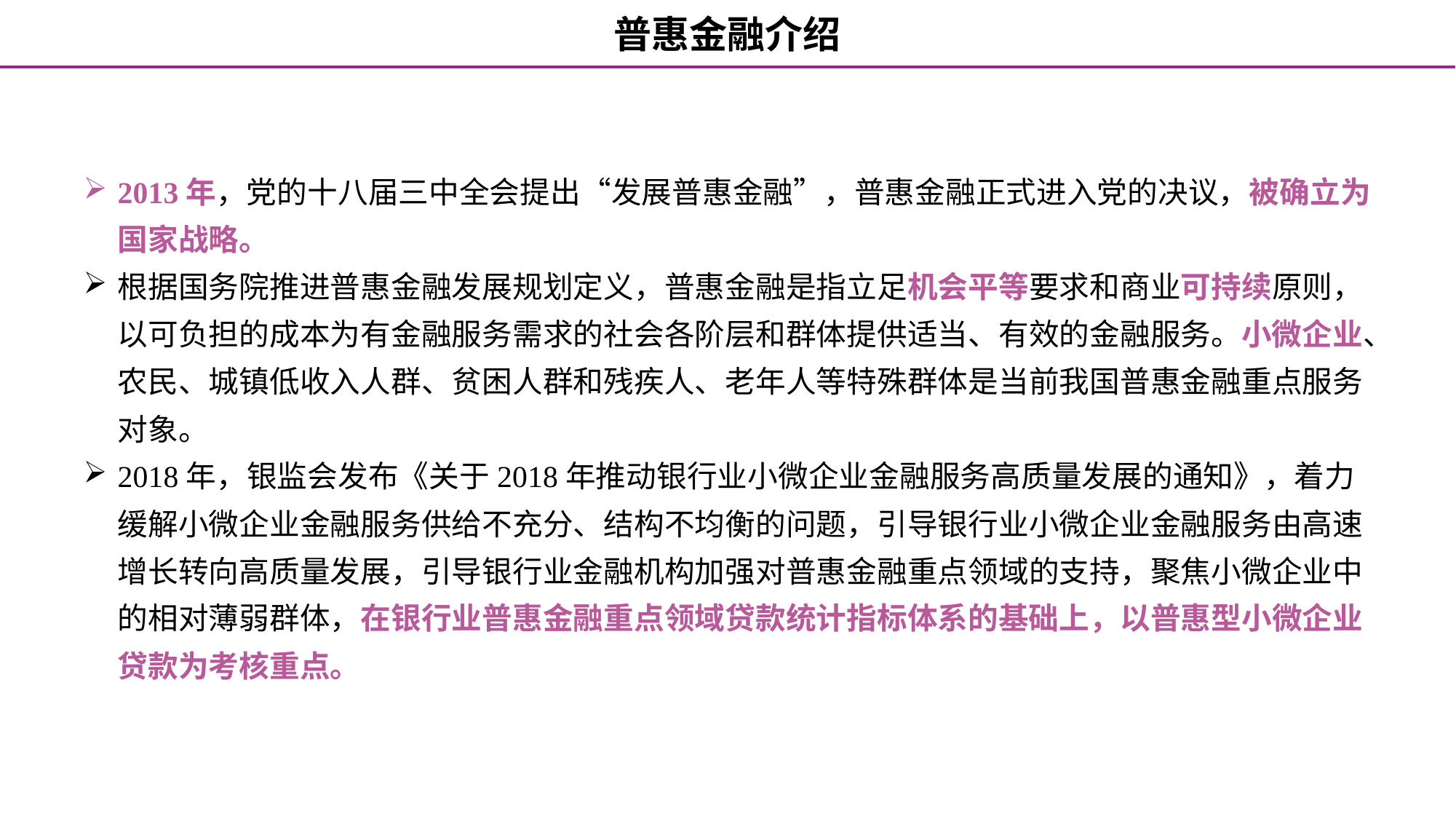

普惠金融介绍
2013年，党的十八届三中全会提出“发展普惠金融”，普惠金融正式进入党的决议，被确立为国家战略。
根据国务院推进普惠金融发展规划定义，普惠金融是指立足机会平等要求和商业可持续原则，以可负担的成本为有金融服务需求的社会各阶层和群体提供适当、有效的金融服务。小微企业、农民、城镇低收入人群、贫困人群和残疾人、老年人等特殊群体是当前我国普惠金融重点服务对象。
2018年，银监会发布《关于2018年推动银行业小微企业金融服务高质量发展的通知》，着力缓解小微企业金融服务供给不充分、结构不均衡的问题，引导银行业小微企业金融服务由高速增长转向高质量发展，引导银行业金融机构加强对普惠金融重点领域的支持，聚焦小微企业中的相对薄弱群体，在银行业普惠金融重点领域贷款统计指标体系的基础上，以普惠型小微企业贷款为考核重点。